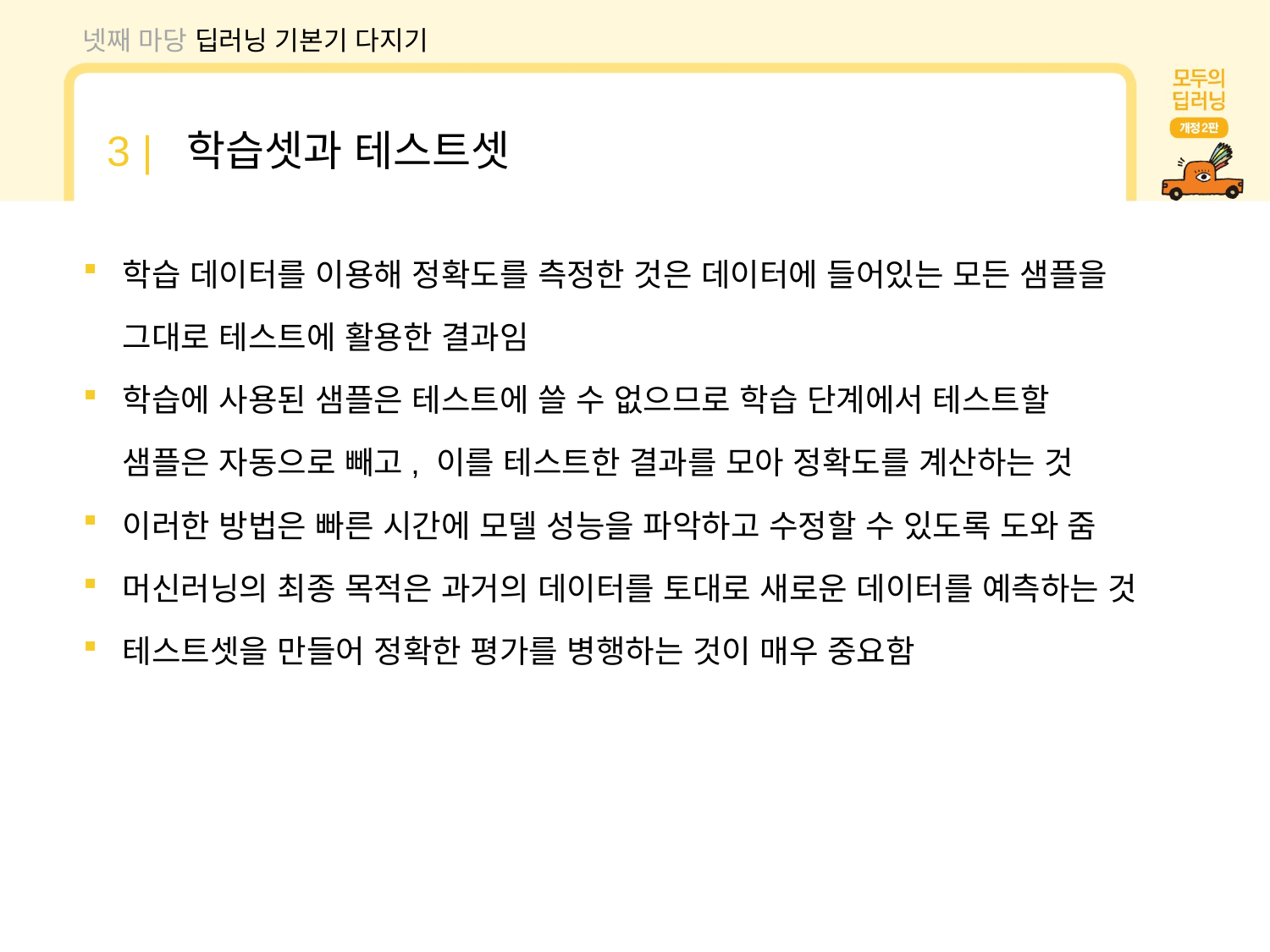

넷째 마당 딥러닝 기본기 다지기
3 |  학습셋과 테스트셋
학습 데이터를 이용해 정확도를 측정한 것은 데이터에 들어있는 모든 샘플을 그대로 테스트에 활용한 결과임
학습에 사용된 샘플은 테스트에 쓸 수 없으므로 학습 단계에서 테스트할 샘플은 자동으로 빼고, 이를 테스트한 결과를 모아 정확도를 계산하는 것
이러한 방법은 빠른 시간에 모델 성능을 파악하고 수정할 수 있도록 도와 줌
머신러닝의 최종 목적은 과거의 데이터를 토대로 새로운 데이터를 예측하는 것
테스트셋을 만들어 정확한 평가를 병행하는 것이 매우 중요함